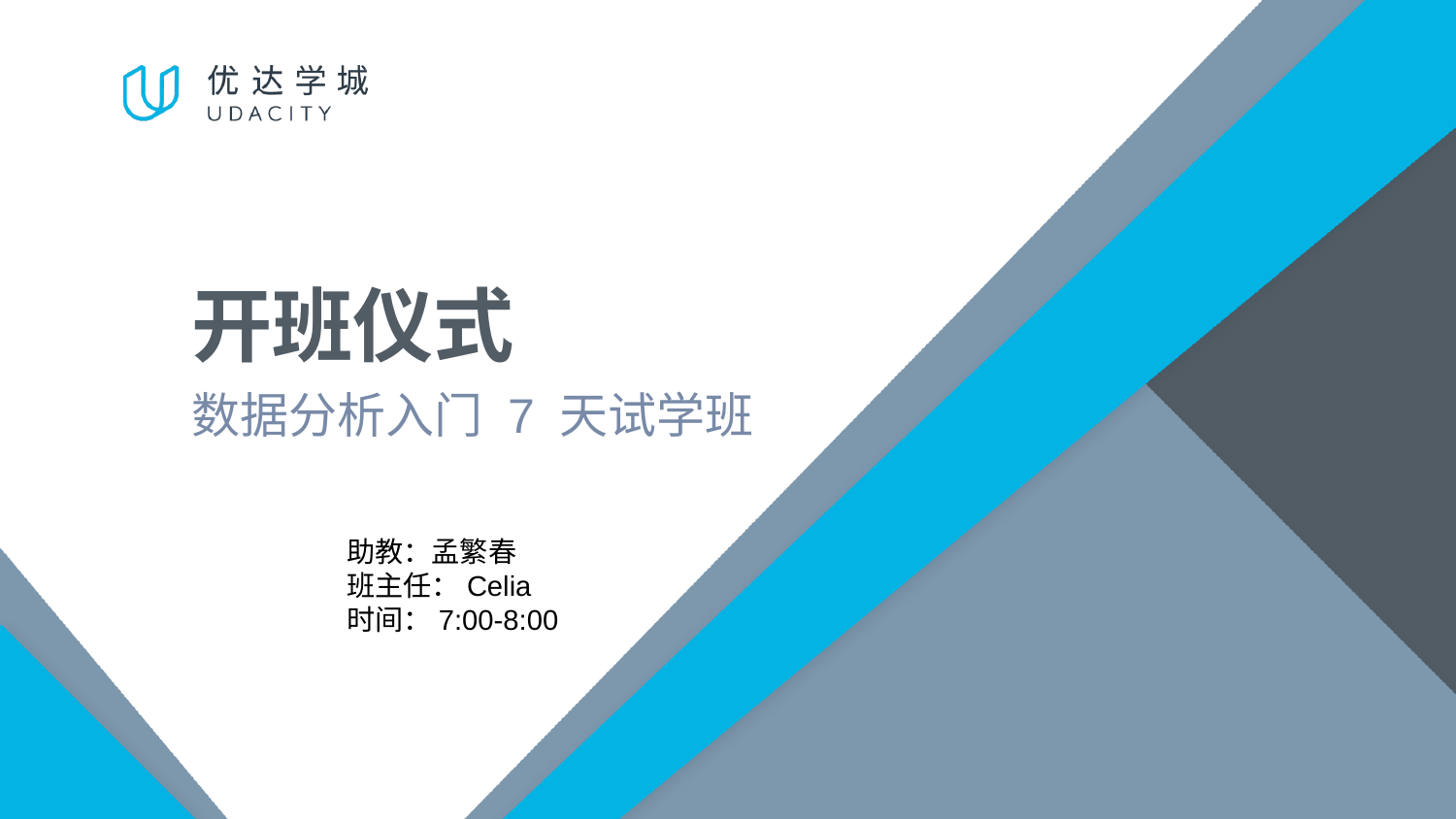

# 开班仪式
数据分析入门 7 天试学班
助教：孟繁春
班主任：Celia
时间：7:00-8:00